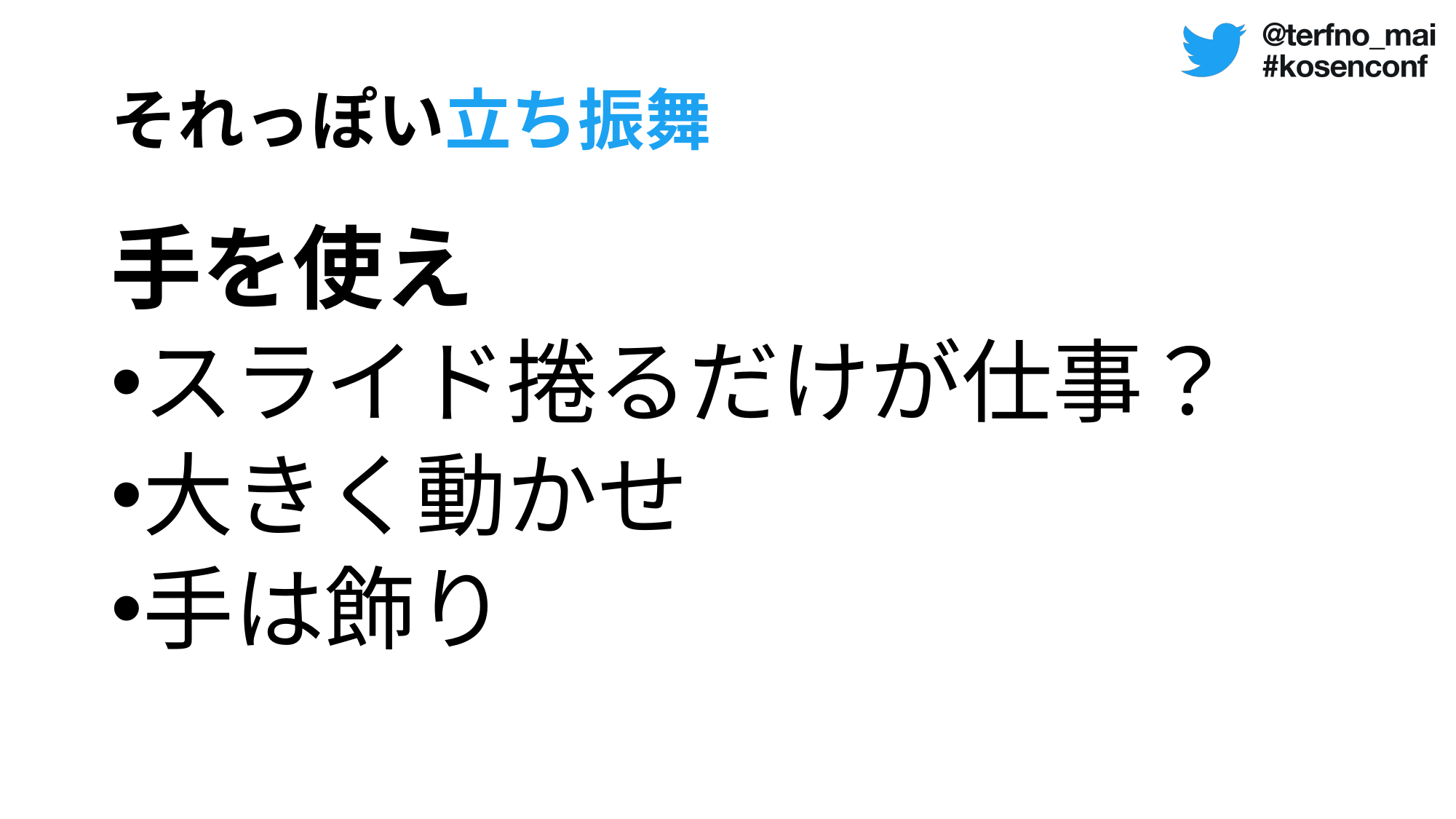

# それっぽい立ち振舞
手を使え
スライド捲るだけが仕事？
大きく動かせ
手は飾り